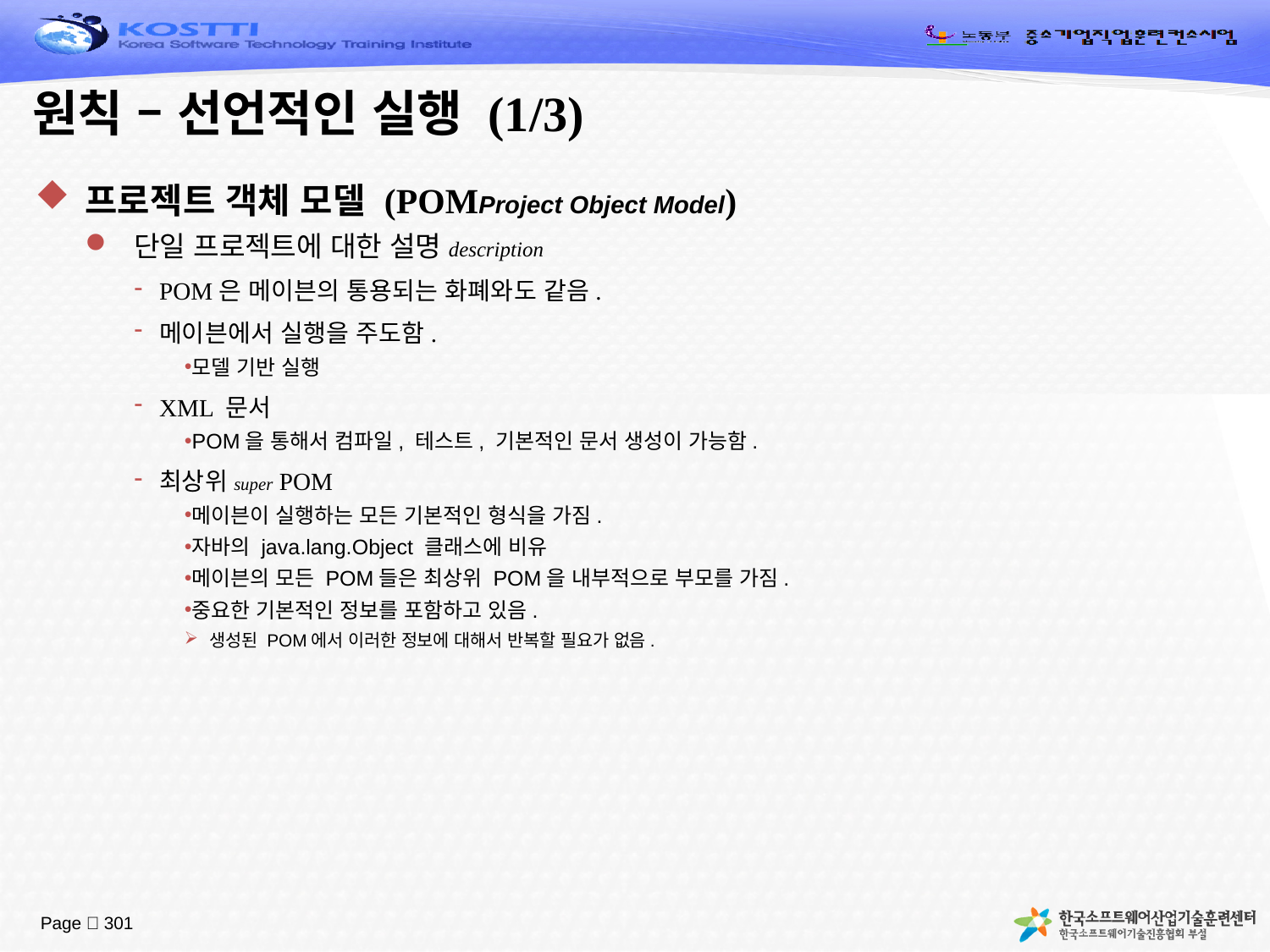

# 원칙 – 선언적인 실행 (1/3)
프로젝트 객체 모델 (POMProject Object Model)
단일 프로젝트에 대한 설명description
POM은 메이븐의 통용되는 화폐와도 같음.
메이븐에서 실행을 주도함.
모델 기반 실행
XML 문서
POM을 통해서 컴파일, 테스트, 기본적인 문서 생성이 가능함.
최상위super POM
메이븐이 실행하는 모든 기본적인 형식을 가짐.
자바의 java.lang.Object 클래스에 비유
메이븐의 모든 POM들은 최상위 POM을 내부적으로 부모를 가짐.
중요한 기본적인 정보를 포함하고 있음.
생성된 POM에서 이러한 정보에 대해서 반복할 필요가 없음.